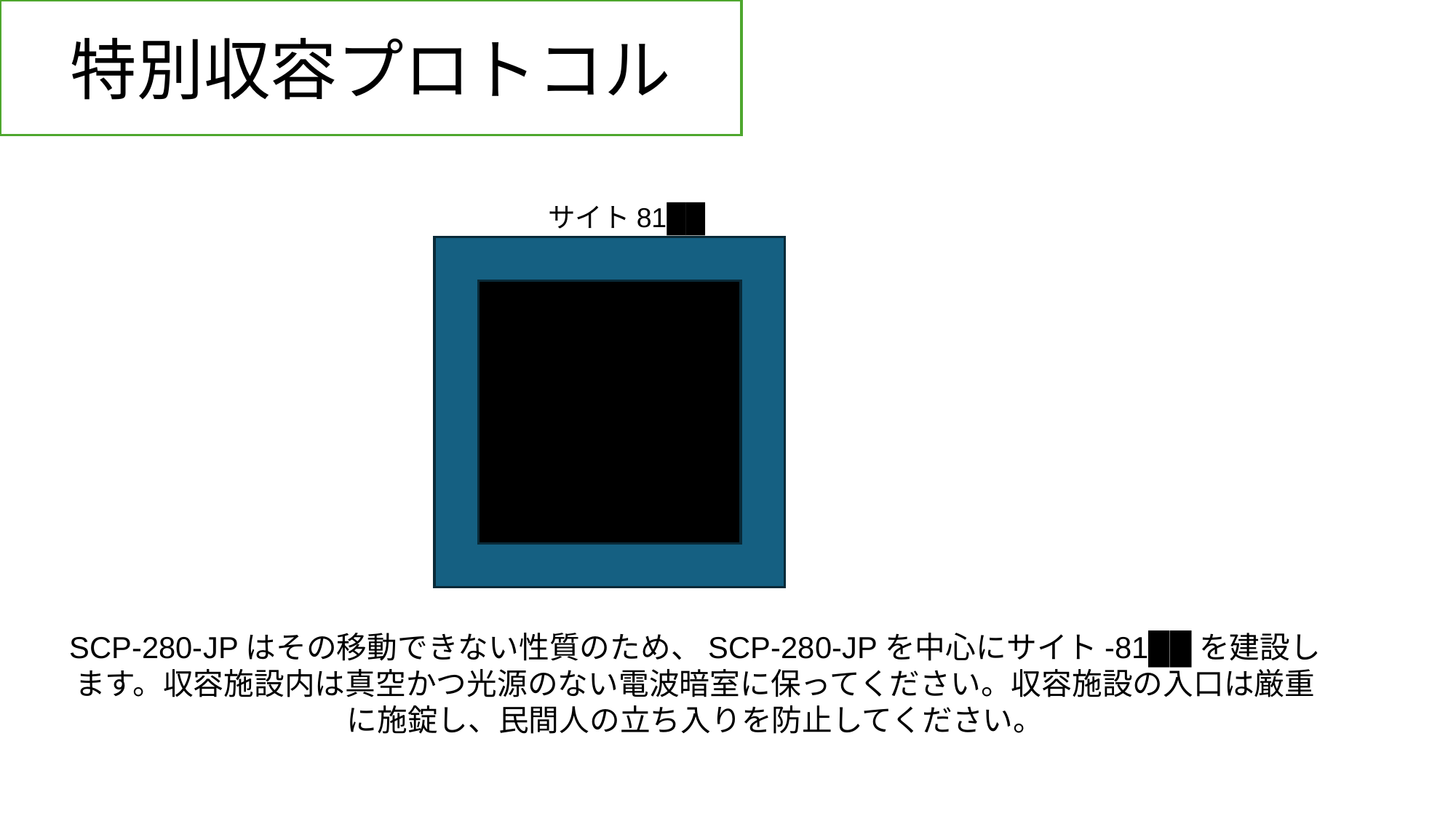

特別収容プロトコル
サイト81██

SCP-280-JPはその移動できない性質のため、SCP-280-JPを中心にサイト-81██を建設します。収容施設内は真空かつ光源のない電波暗室に保ってください。収容施設の入口は厳重に施錠し、民間人の立ち入りを防止してください。